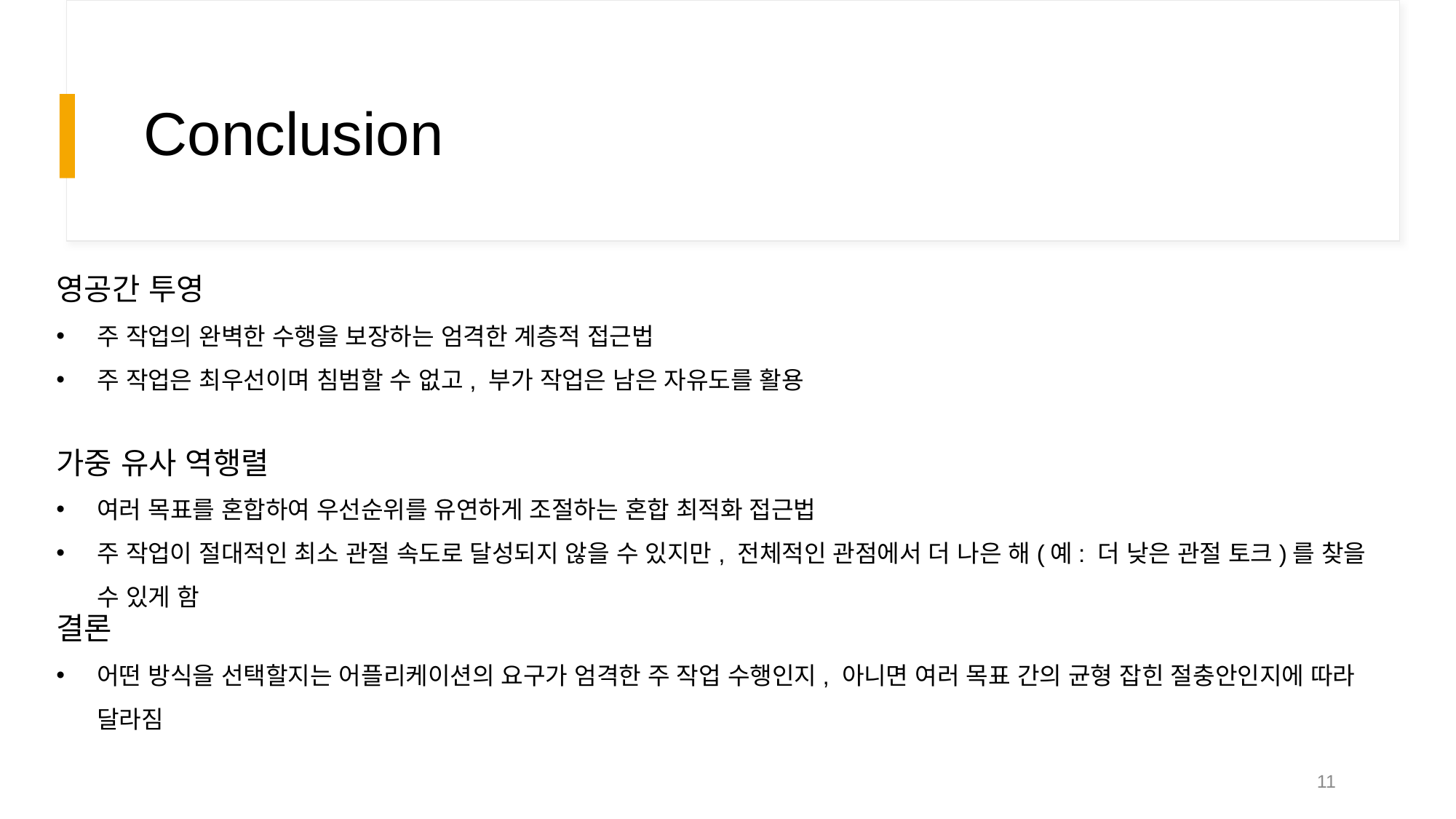

# Conclusion
영공간 투영
주 작업의 완벽한 수행을 보장하는 엄격한 계층적 접근법
주 작업은 최우선이며 침범할 수 없고, 부가 작업은 남은 자유도를 활용
가중 유사 역행렬
여러 목표를 혼합하여 우선순위를 유연하게 조절하는 혼합 최적화 접근법
주 작업이 절대적인 최소 관절 속도로 달성되지 않을 수 있지만, 전체적인 관점에서 더 나은 해(예: 더 낮은 관절 토크)를 찾을 수 있게 함
결론
어떤 방식을 선택할지는 어플리케이션의 요구가 엄격한 주 작업 수행인지, 아니면 여러 목표 간의 균형 잡힌 절충안인지에 따라 달라짐
11